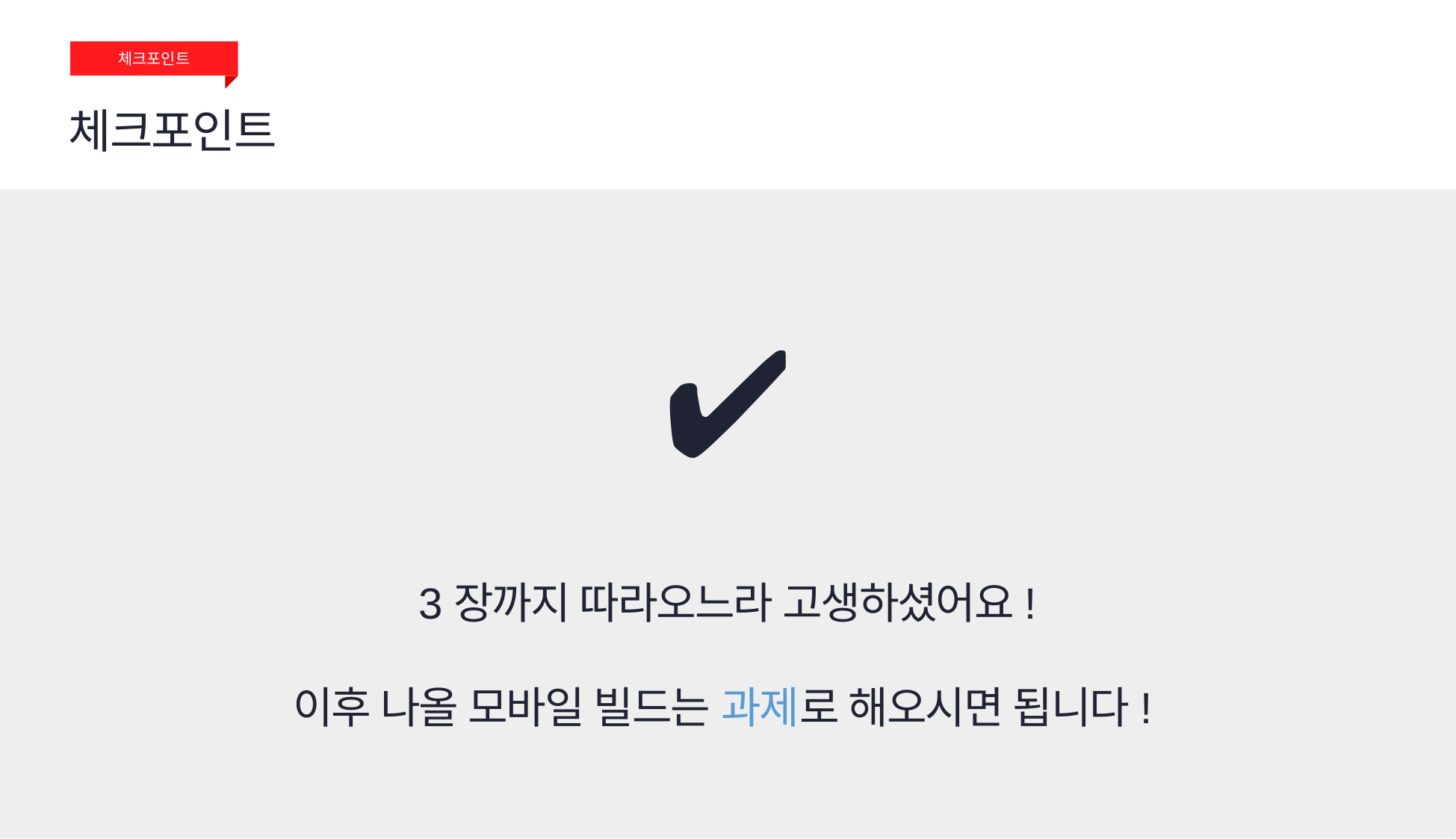

체크포인트

체크포인트
✔

3장까지 따라오느라 고생하셨어요!

이후 나올 모바일 빌드는 과제로 해오시면 됩니다!